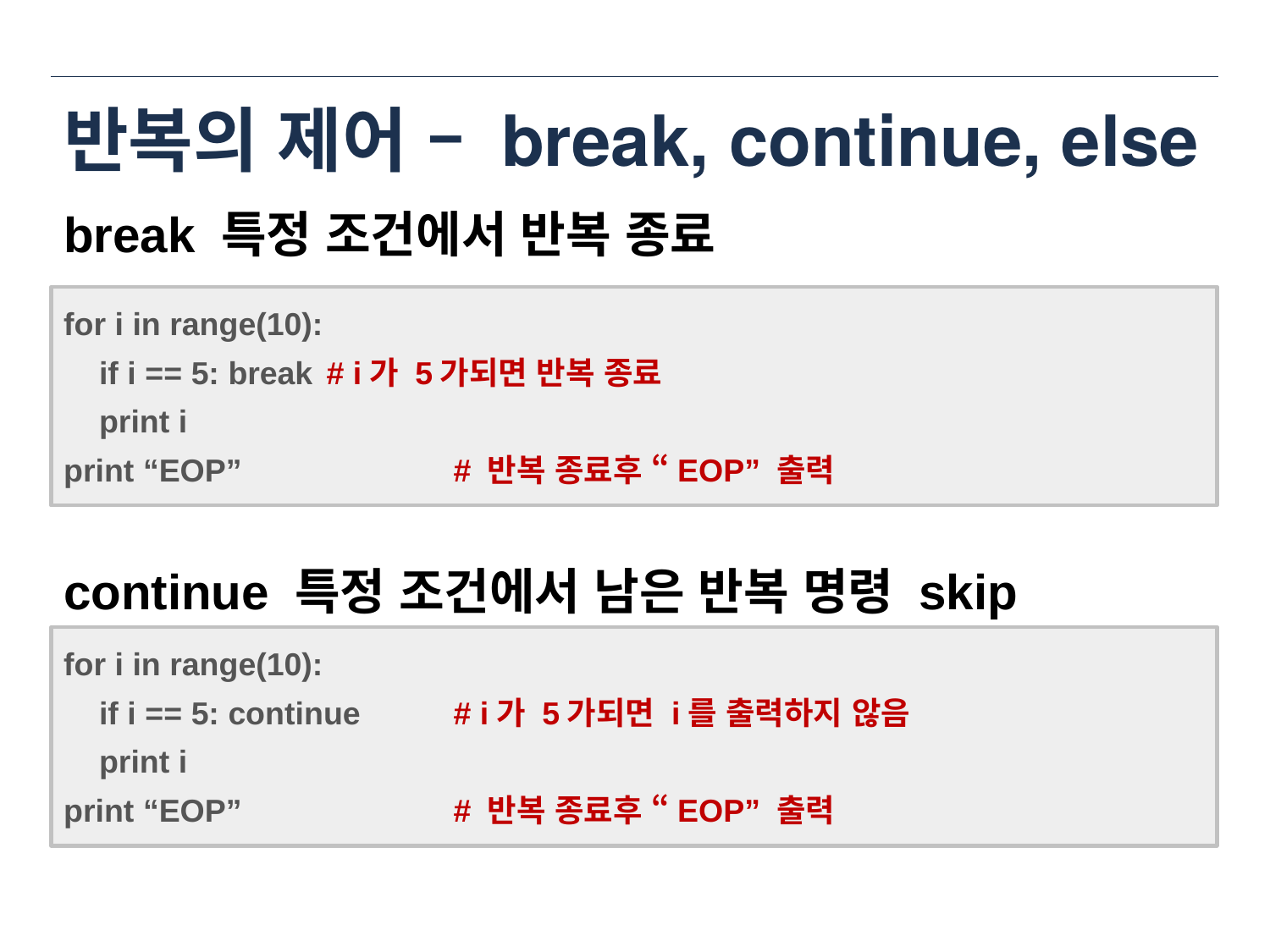

# 반복의 제어 – break, continue, else
break 특정 조건에서 반복 종료
for i in range(10):
    if i == 5: break	 # i가 5가되면 반복 종료
    print i
print “EOP”		 # 반복 종료후 “EOP” 출력
continue 특정 조건에서 남은 반복 명령 skip
for i in range(10):
    if i == 5: continue	 # i가 5가되면 i를 출력하지 않음
    print i
print “EOP”		 # 반복 종료후 “EOP” 출력